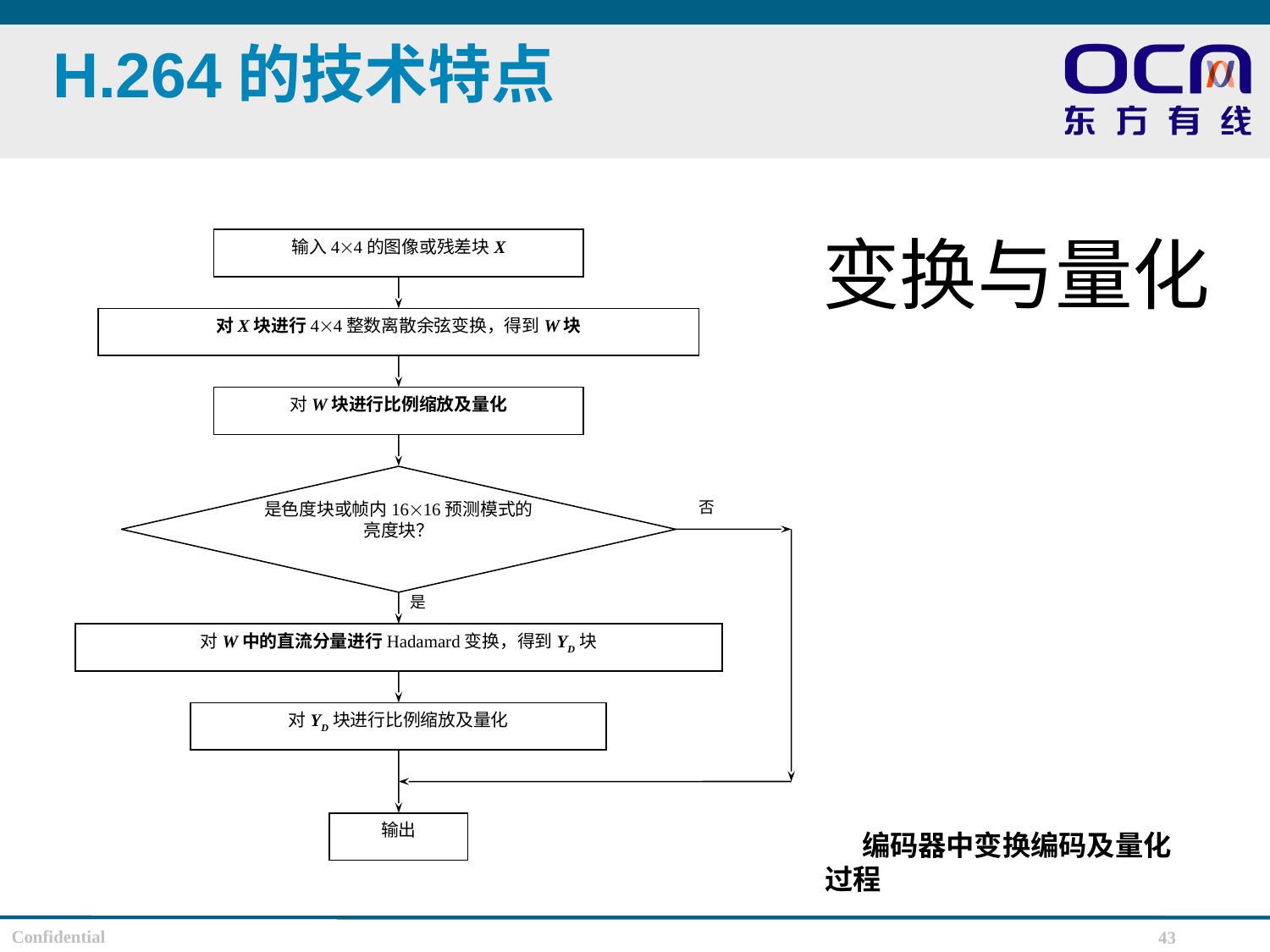

H.264的技术特点
# 变换与量化

输入4×4的图像或残差块X

对X块进行4×4整数离散余弦变换，得到W块

对W块进行比例缩放及量化

是色度块或帧内16×16预测模式的亮度块？
否

是
对W中的直流分量进行Hadamard变换，得到YD块

对YD块进行比例缩放及量化

输出

编码器中变换编码及量化过程